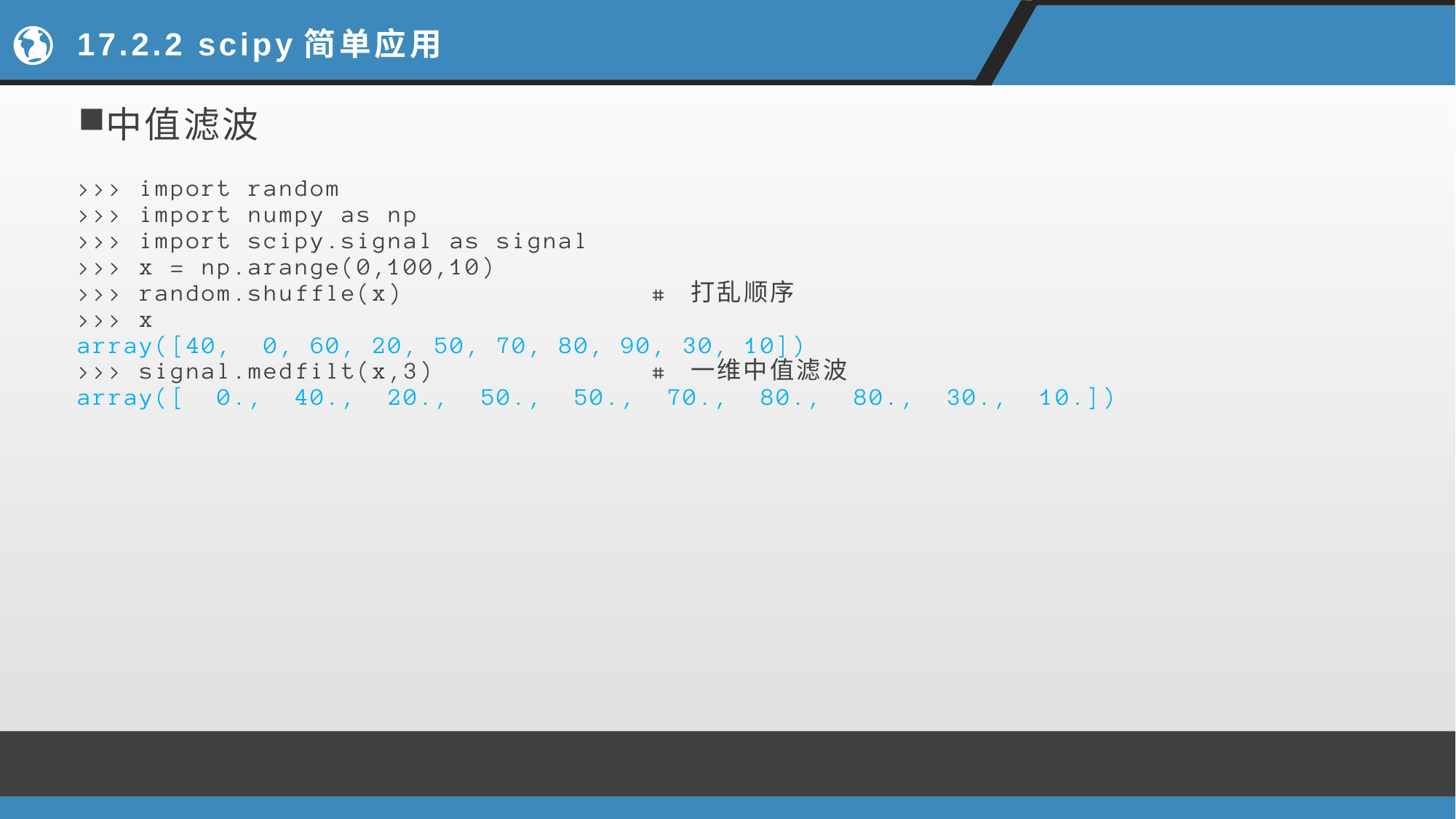

# 17.2.2 scipy简单应用

中值滤波

>>> import random
>>> import numpy as np
>>> import scipy.signal as signal
>>> x = np.arange(0,100,10)
>>> random.shuffle(x)                # 打乱顺序
>>> x
array([40,  0, 60, 20, 50, 70, 80, 90, 30, 10])
>>> signal.medfilt(x,3)              # 一维中值滤波
array([  0.,  40.,  20.,  50.,  50.,  70.,  80.,  80.,  30.,  10.])